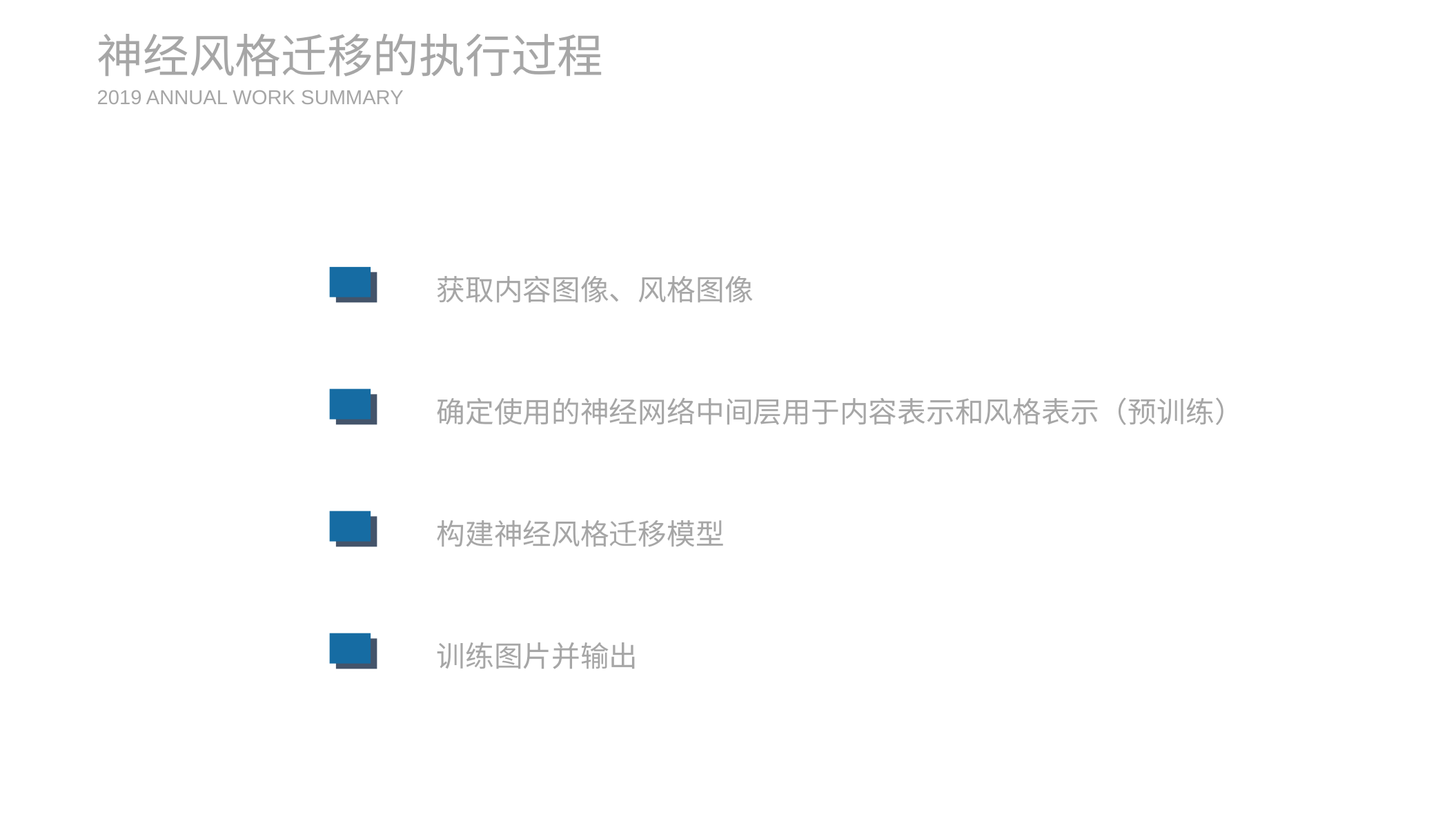

神经风格迁移的执行过程
2019 ANNUAL WORK SUMMARY
获取内容图像、风格图像

确定使用的神经网络中间层用于内容表示和风格表示（预训练）

构建神经风格迁移模型

训练图片并输出